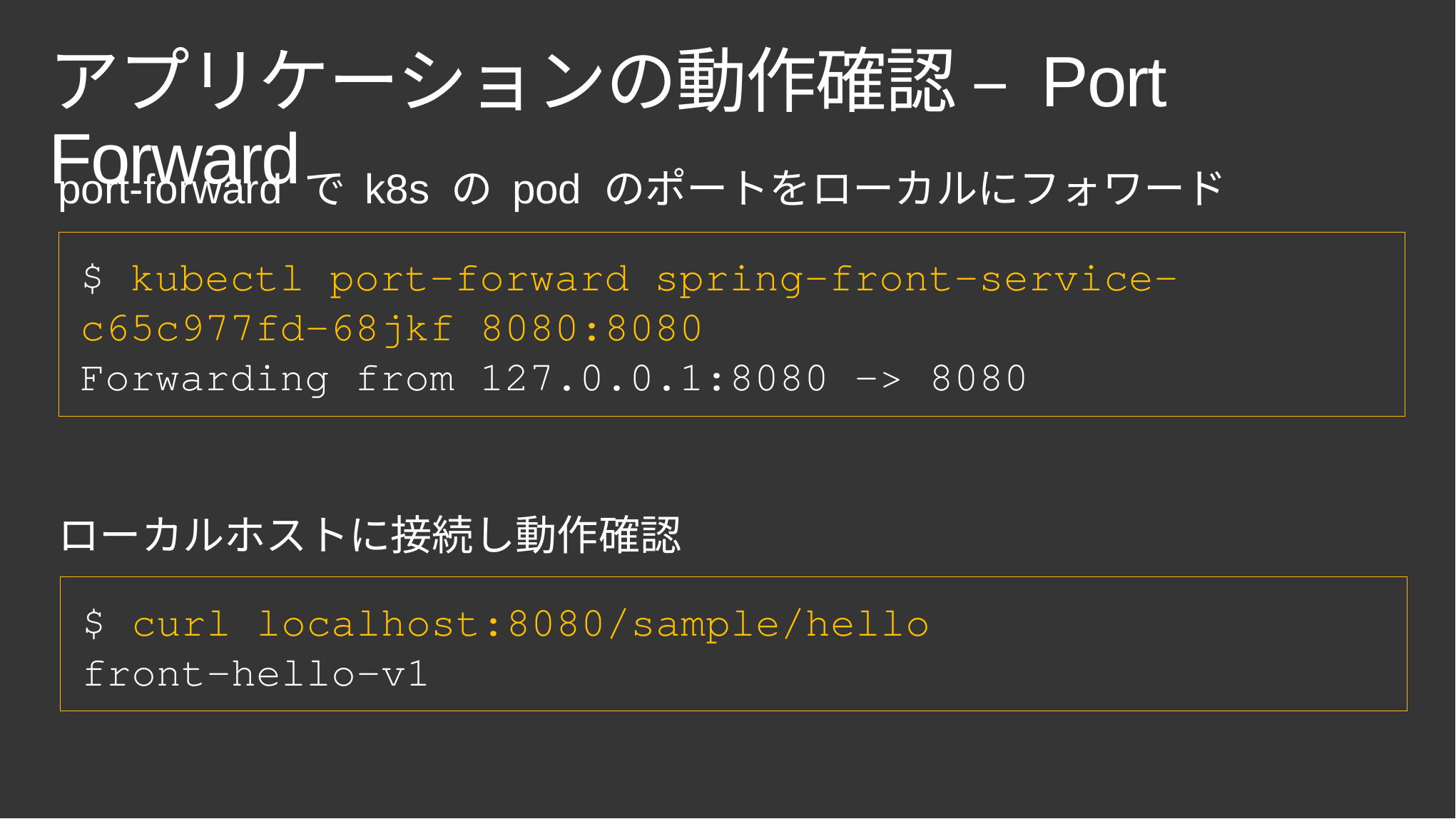

# アプリケーションの動作確認 – Port Forward
port-forward で k8s の pod のポートをローカルにフォワード
$ kubectl port-forward spring-front-service-c65c977fd-68jkf 8080:8080
Forwarding from 127.0.0.1:8080 -> 8080
ローカルホストに接続し動作確認
$ curl localhost:8080/sample/hello
front-hello-v1